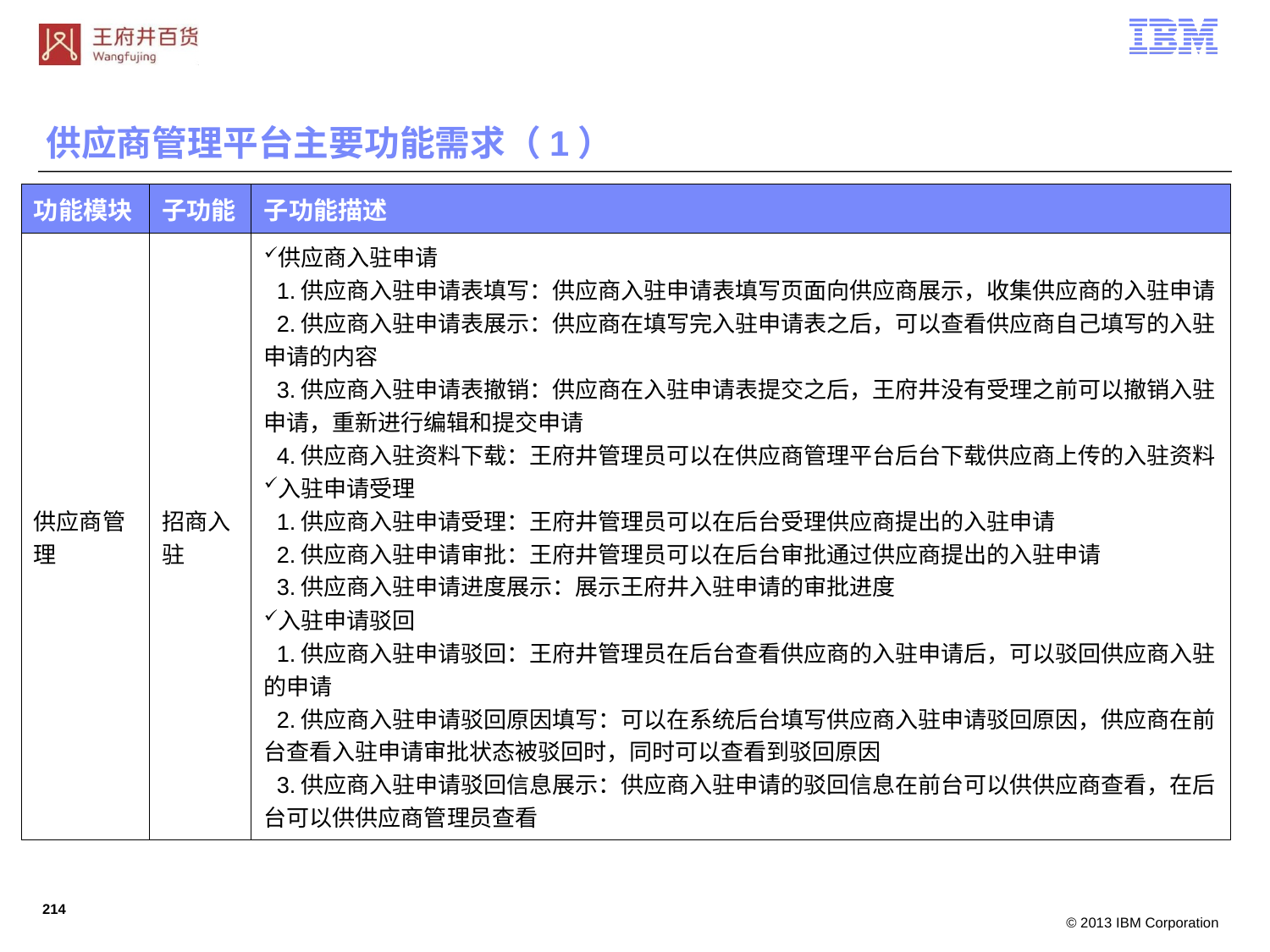

供应商管理平台主要功能需求（1）
| 功能模块 | 子功能 | 子功能描述 |
| --- | --- | --- |
| 供应商管理 | 招商入驻 | 供应商入驻申请 1.供应商入驻申请表填写：供应商入驻申请表填写页面向供应商展示，收集供应商的入驻申请 2.供应商入驻申请表展示：供应商在填写完入驻申请表之后，可以查看供应商自己填写的入驻申请的内容 3.供应商入驻申请表撤销：供应商在入驻申请表提交之后，王府井没有受理之前可以撤销入驻申请，重新进行编辑和提交申请 4.供应商入驻资料下载：王府井管理员可以在供应商管理平台后台下载供应商上传的入驻资料 入驻申请受理 1.供应商入驻申请受理：王府井管理员可以在后台受理供应商提出的入驻申请 2.供应商入驻申请审批：王府井管理员可以在后台审批通过供应商提出的入驻申请 3.供应商入驻申请进度展示：展示王府井入驻申请的审批进度 入驻申请驳回 1.供应商入驻申请驳回：王府井管理员在后台查看供应商的入驻申请后，可以驳回供应商入驻的申请 2.供应商入驻申请驳回原因填写：可以在系统后台填写供应商入驻申请驳回原因，供应商在前台查看入驻申请审批状态被驳回时，同时可以查看到驳回原因 3.供应商入驻申请驳回信息展示：供应商入驻申请的驳回信息在前台可以供供应商查看，在后台可以供供应商管理员查看 |
214